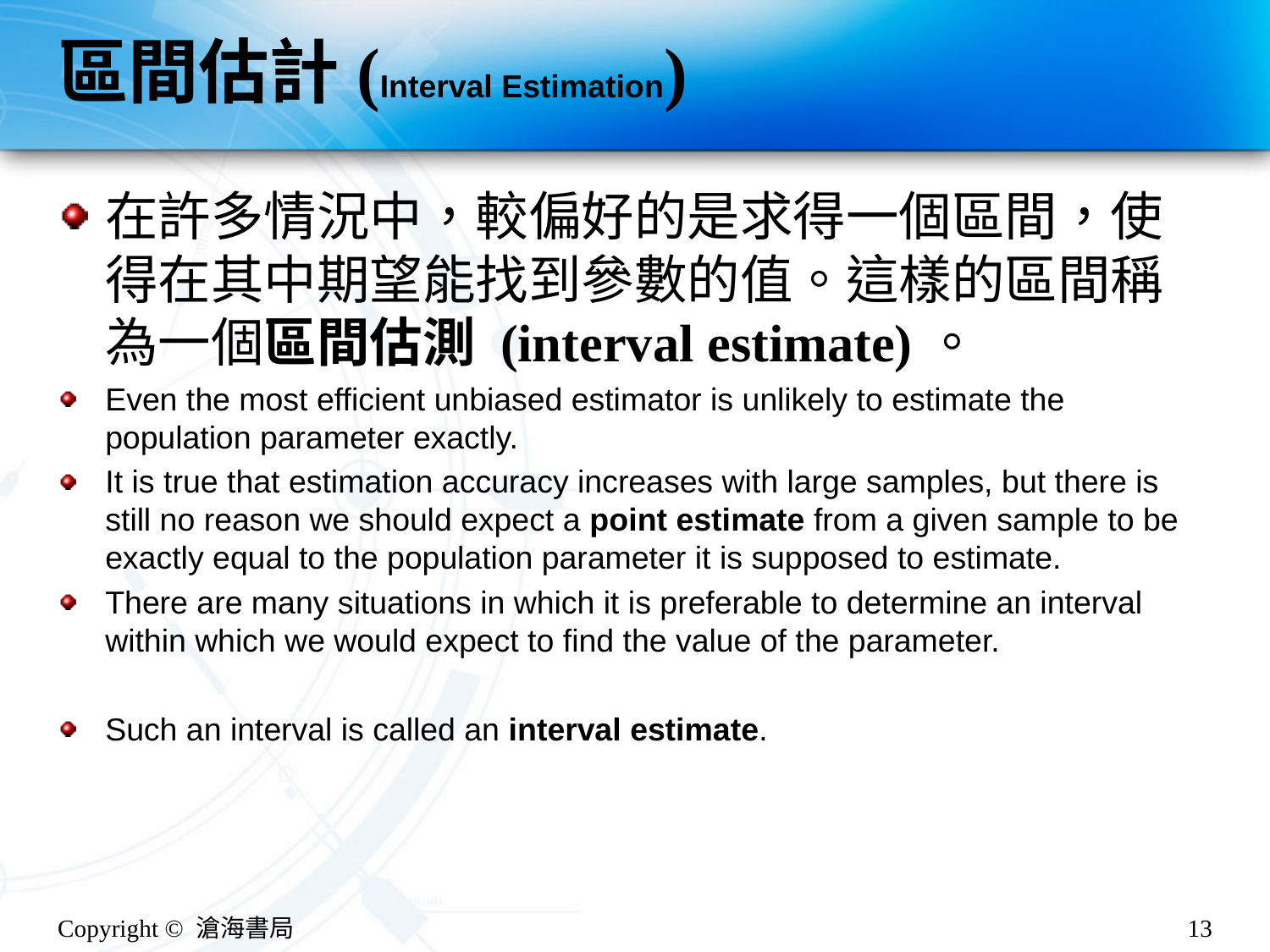

# 區間估計(Interval Estimation)
在許多情況中，較偏好的是求得一個區間，使得在其中期望能找到參數的值。這樣的區間稱為一個區間估測 (interval estimate)。
Even the most efficient unbiased estimator is unlikely to estimate the population parameter exactly.
It is true that estimation accuracy increases with large samples, but there is still no reason we should expect a point estimate from a given sample to be exactly equal to the population parameter it is supposed to estimate.
There are many situations in which it is preferable to determine an interval within which we would expect to find the value of the parameter.

Such an interval is called an interval estimate.
Copyright © 滄海書局
13